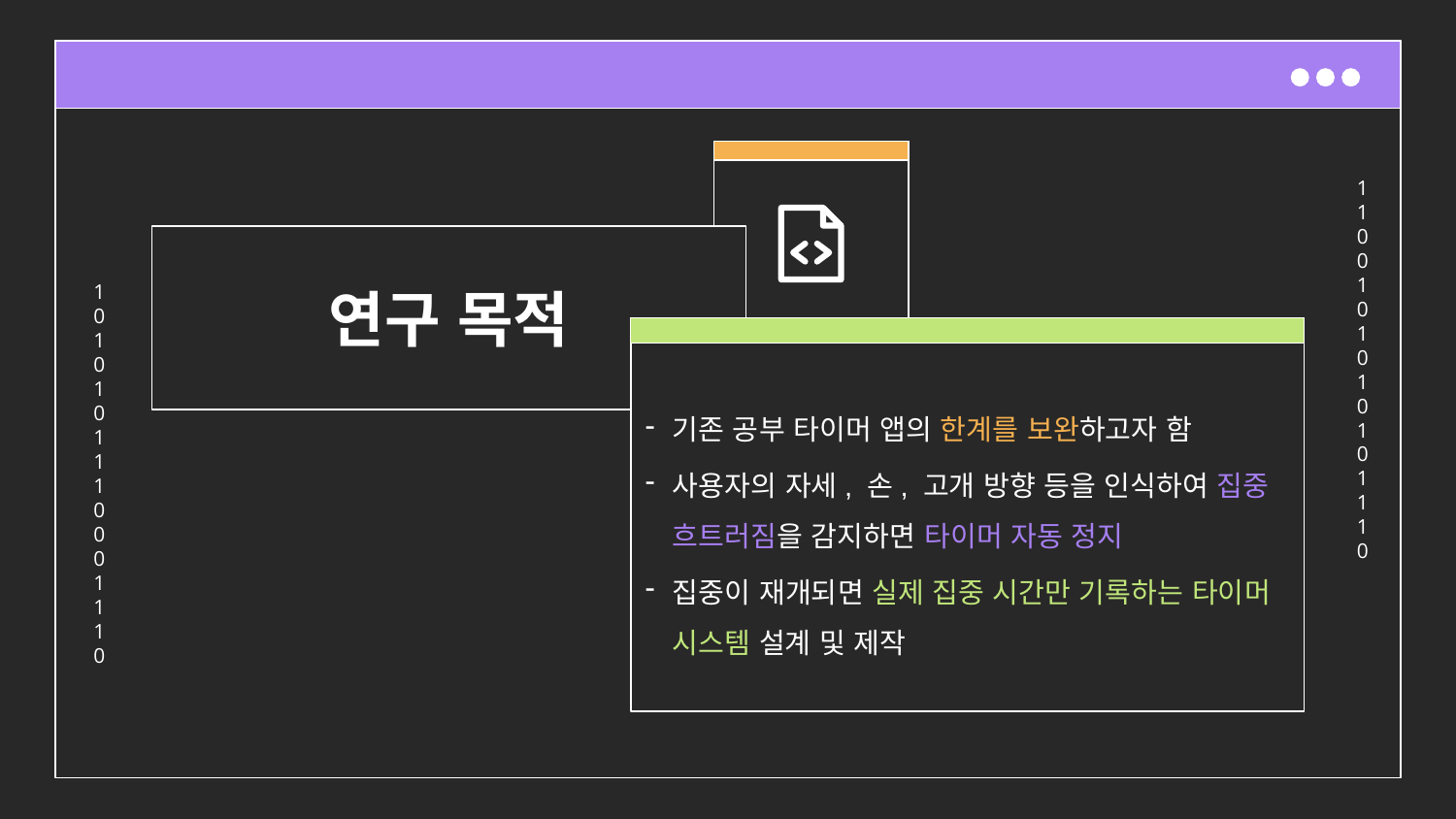

# 연구 목적

기존 공부 타이머 앱의 한계를 보완하고자 함
사용자의 자세, 손, 고개 방향 등을 인식하여 집중 흐트러짐을 감지하면 타이머 자동 정지
집중이 재개되면 실제 집중 시간만 기록하는 타이머 시스템 설계 및 제작